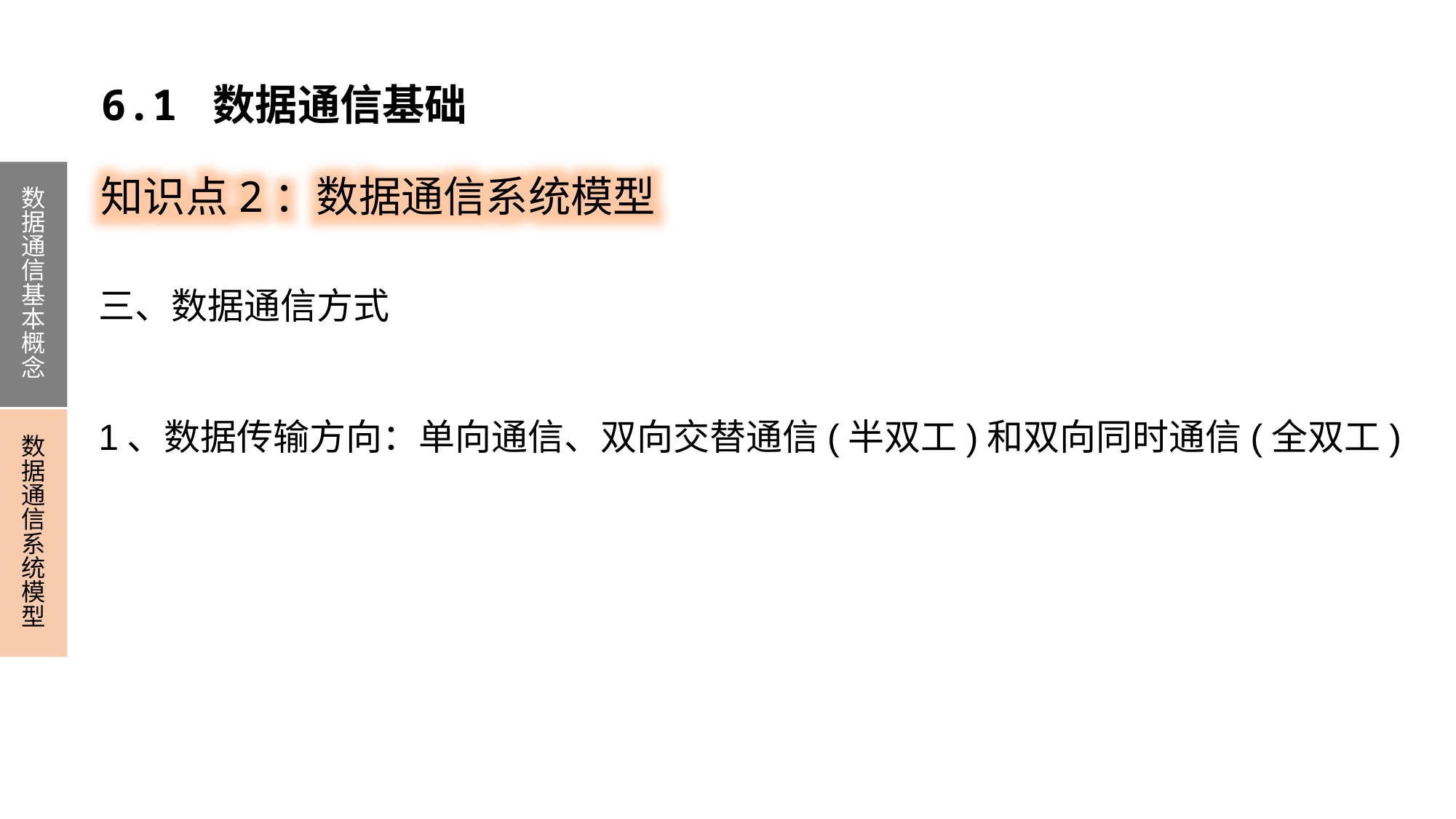

6.1 数据通信基础
知识点2：数据通信系统模型
数据通信基本概念
数据通信系统模型
三、数据通信方式

1、数据传输方向：单向通信、双向交替通信(半双工)和双向同时通信(全双工)